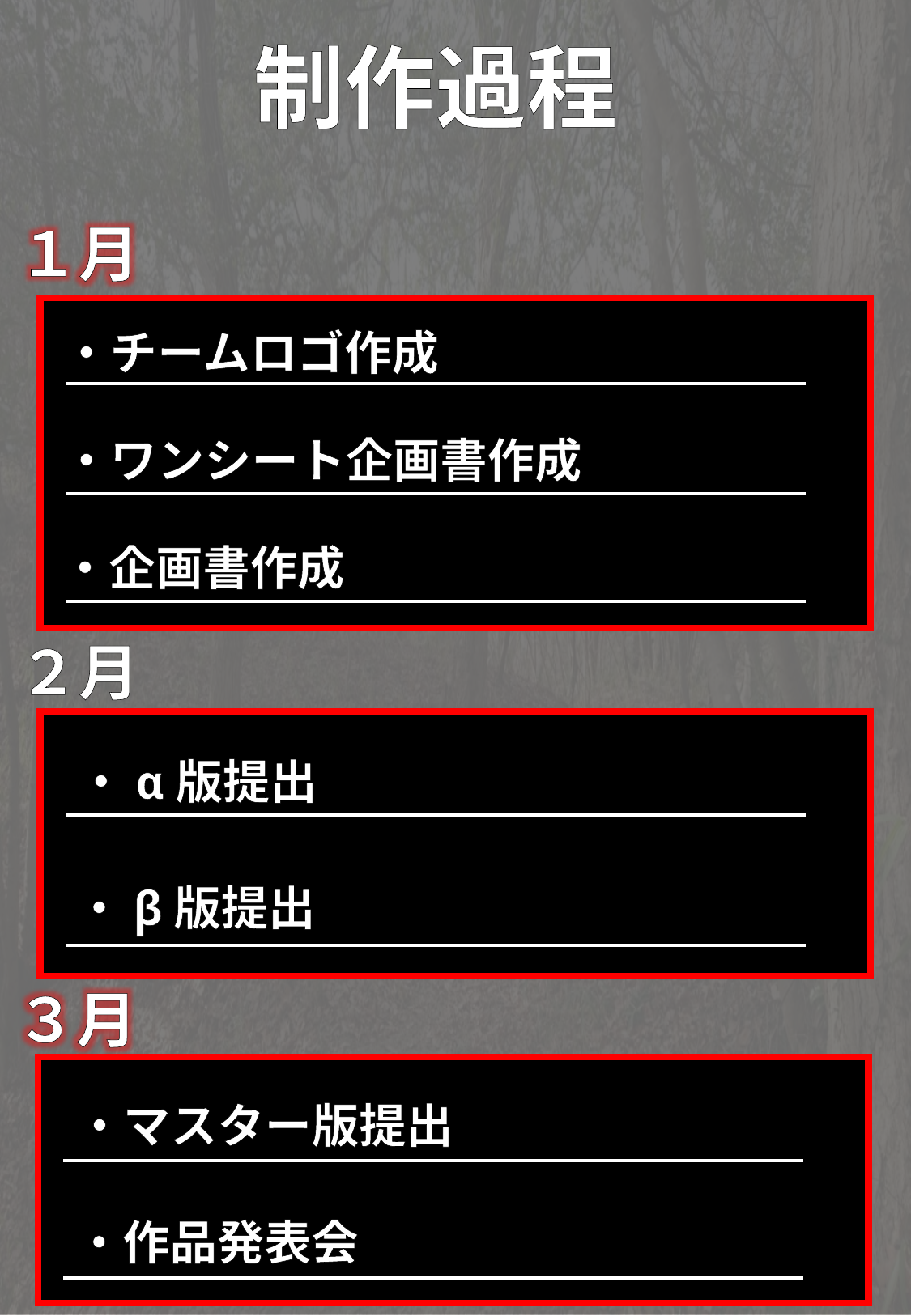

制作過程
１月

・チームロゴ作成
・ワンシート企画書作成
・企画書作成
２月

・α版提出
・β版提出
３月

・マスター版提出
・作品発表会